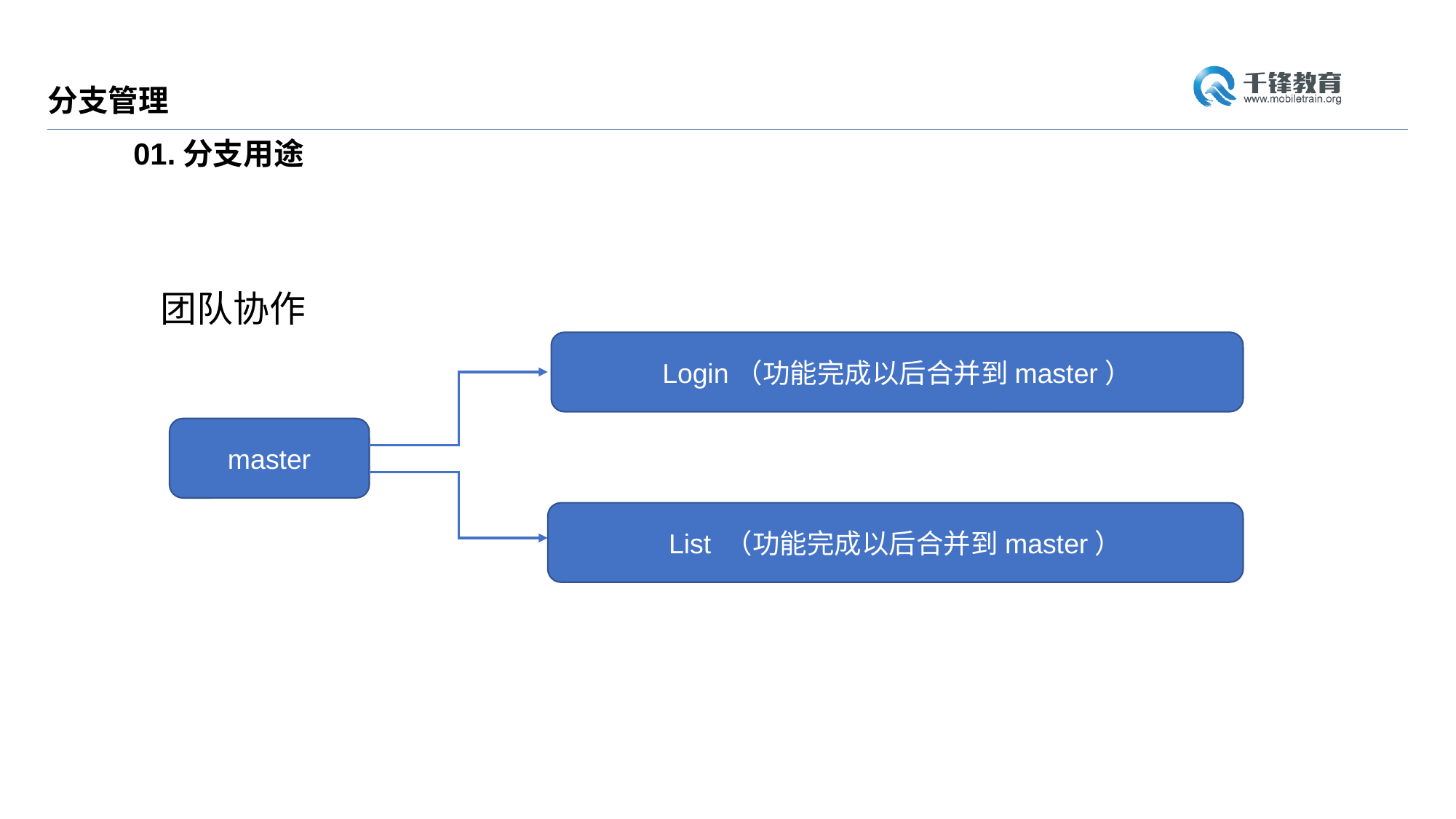

分支管理

01.分支用途
团队协作

Login（功能完成以后合并到master）

master

List （功能完成以后合并到master）